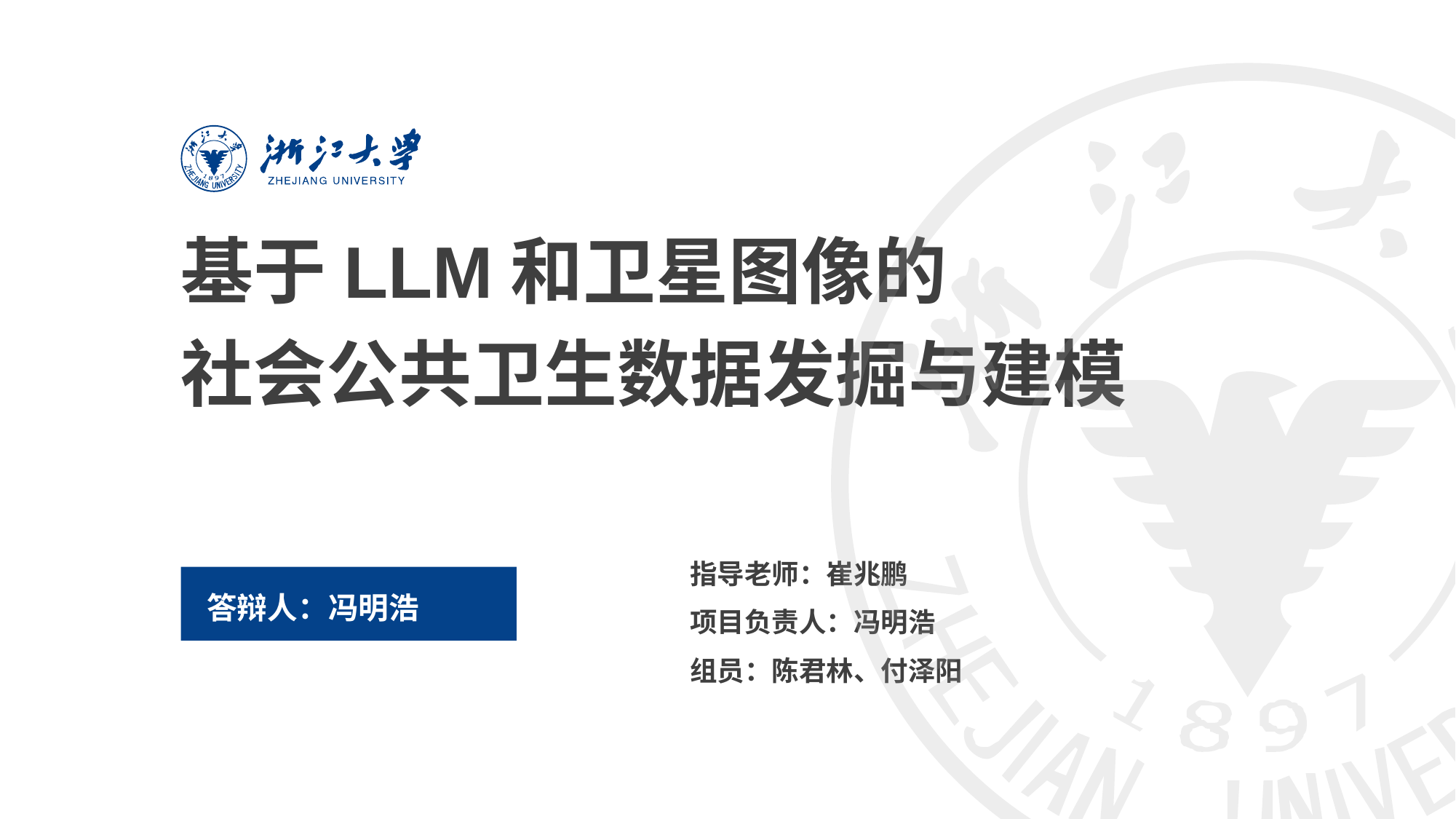

基于LLM和卫星图像的
社会公共卫生数据发掘与建模

指导老师：崔兆鹏
项目负责人：冯明浩
组员：陈君林、付泽阳
答辩人：冯明浩